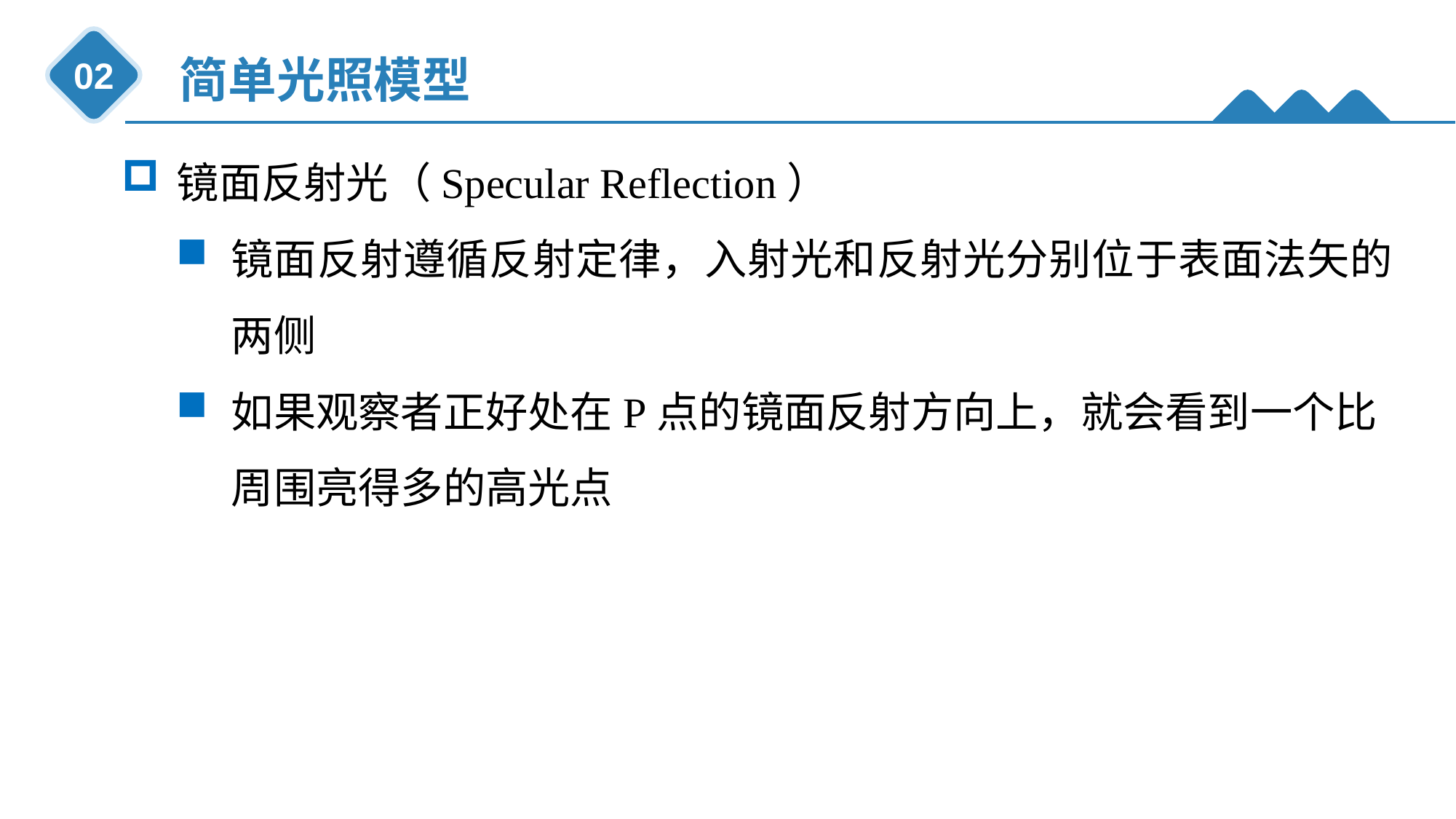

简单光照模型
02

镜面反射光（Specular Reflection）
镜面反射遵循反射定律，入射光和反射光分别位于表面法矢的两侧
如果观察者正好处在P点的镜面反射方向上，就会看到一个比周围亮得多的高光点